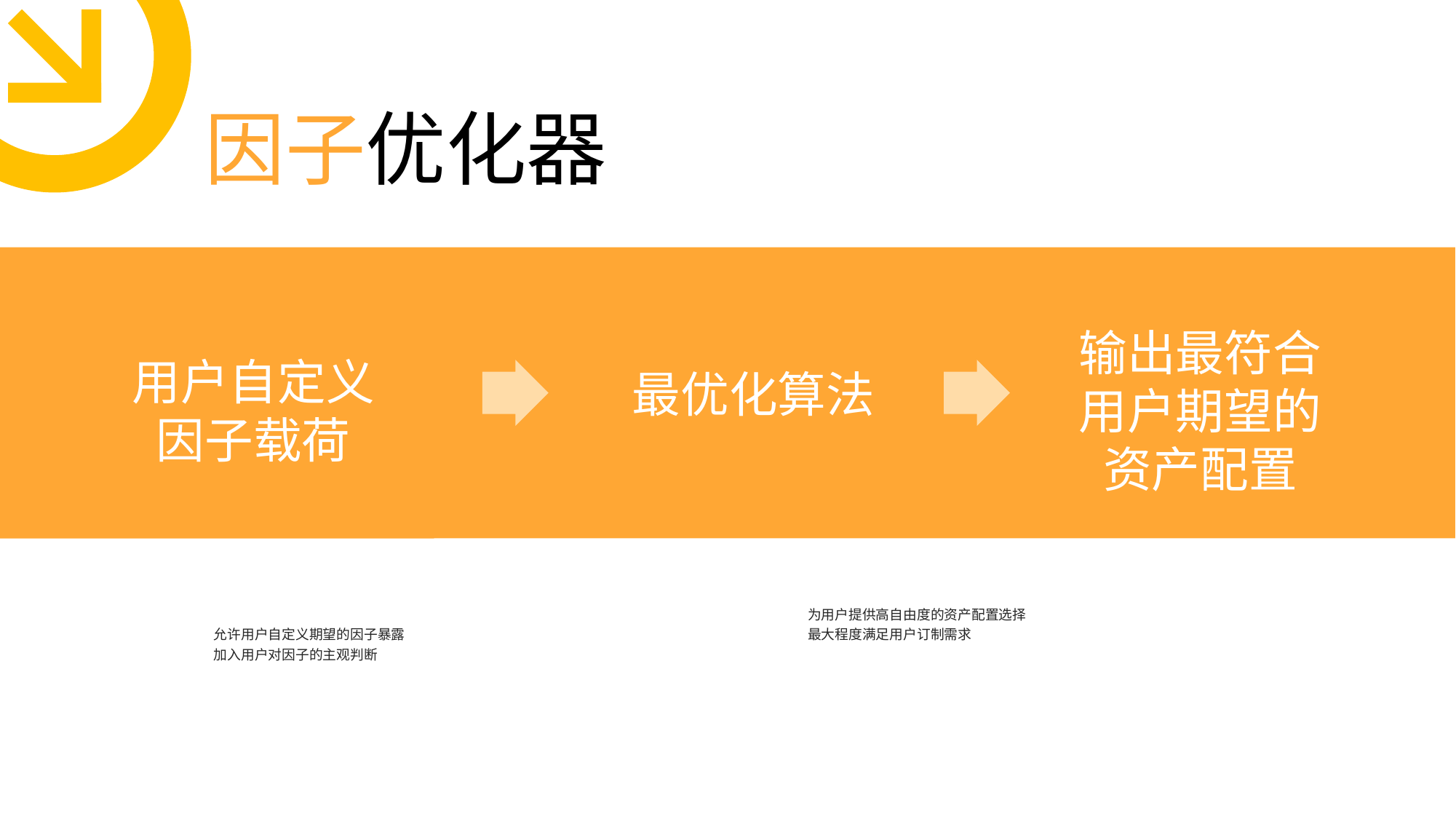

因子优化器
输出最符合用户期望的资产配置

用户自定义因子载荷
最优化算法

为用户提供高自由度的资产配置选择
最大程度满足用户订制需求
允许用户自定义期望的因子暴露
加入用户对因子的主观判断